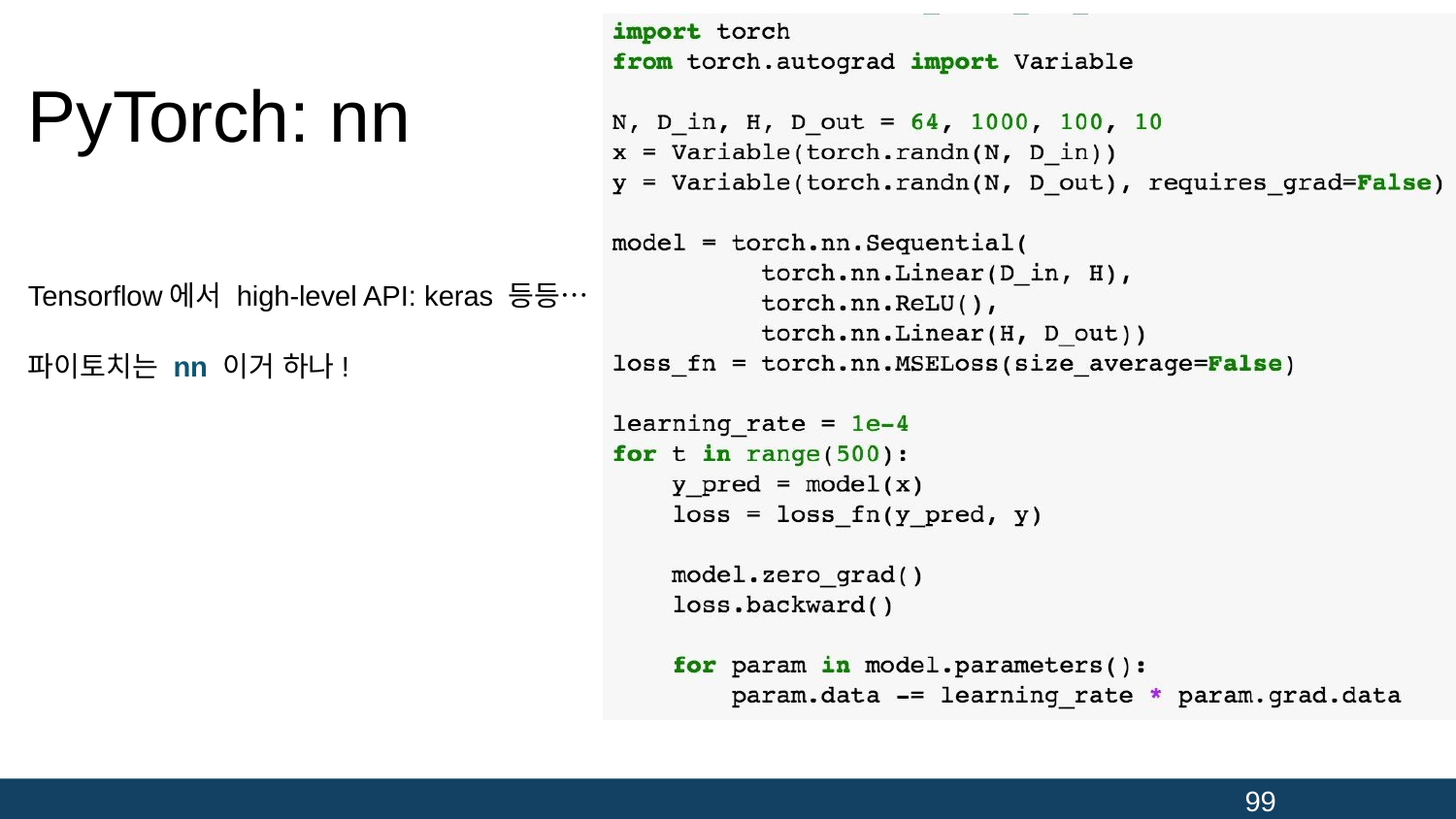

# PyTorch: nn
Tensorflow에서 high-level API: keras 등등…

파이토치는 nn 이거 하나!